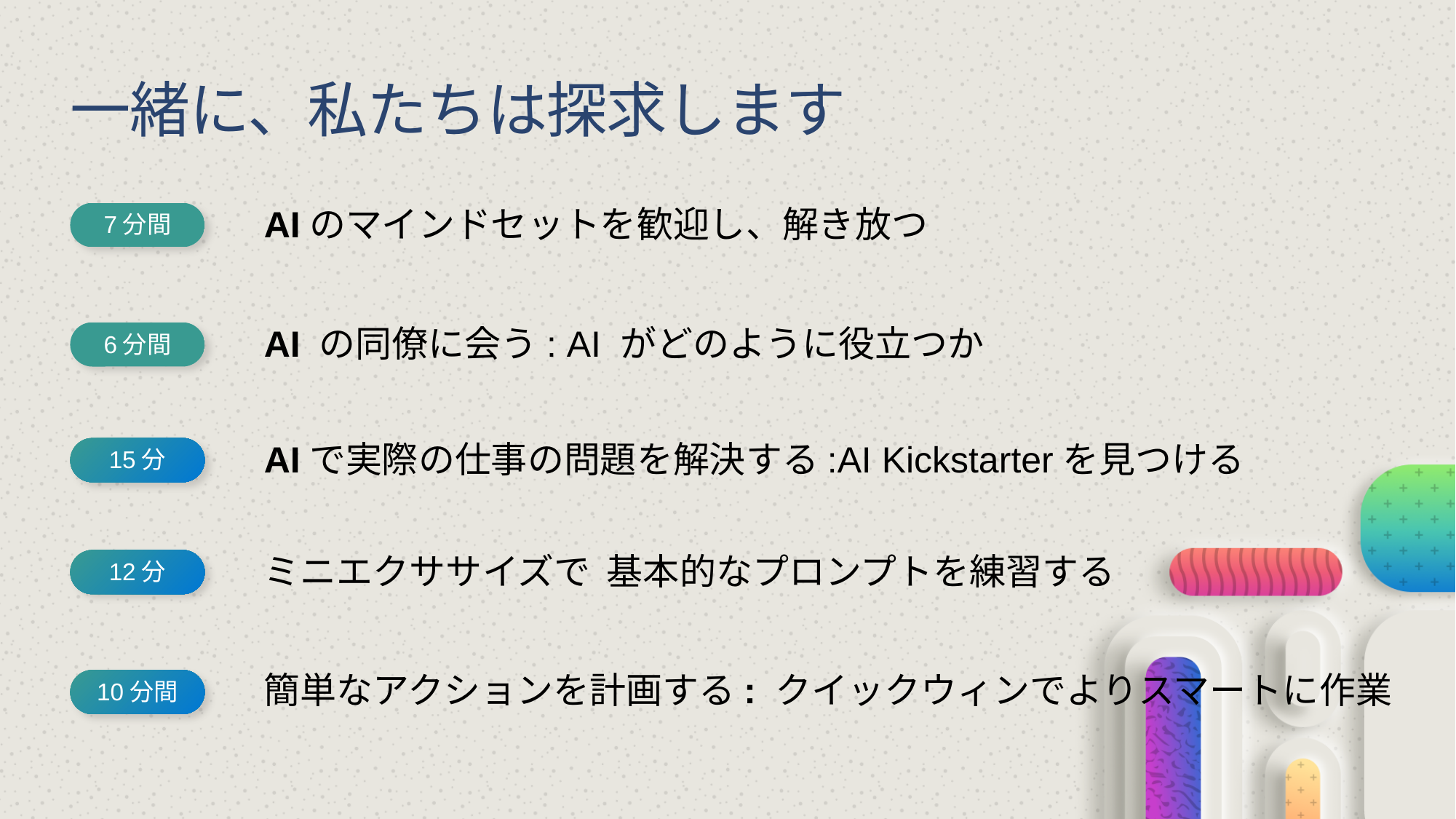

# 一緒に、私たちは探求します
7分間
AIのマインドセットを歓迎し、解き放つ
AI の同僚に会う: AI がどのように役立つか
6分間
AIで実際の仕事の問題を解決する:AI Kickstarterを見つける
15分
ミニエクササイズで  基本的なプロンプトを練習する
12分
簡単なアクションを計画する: クイックウィンでよりスマートに作業
10分間